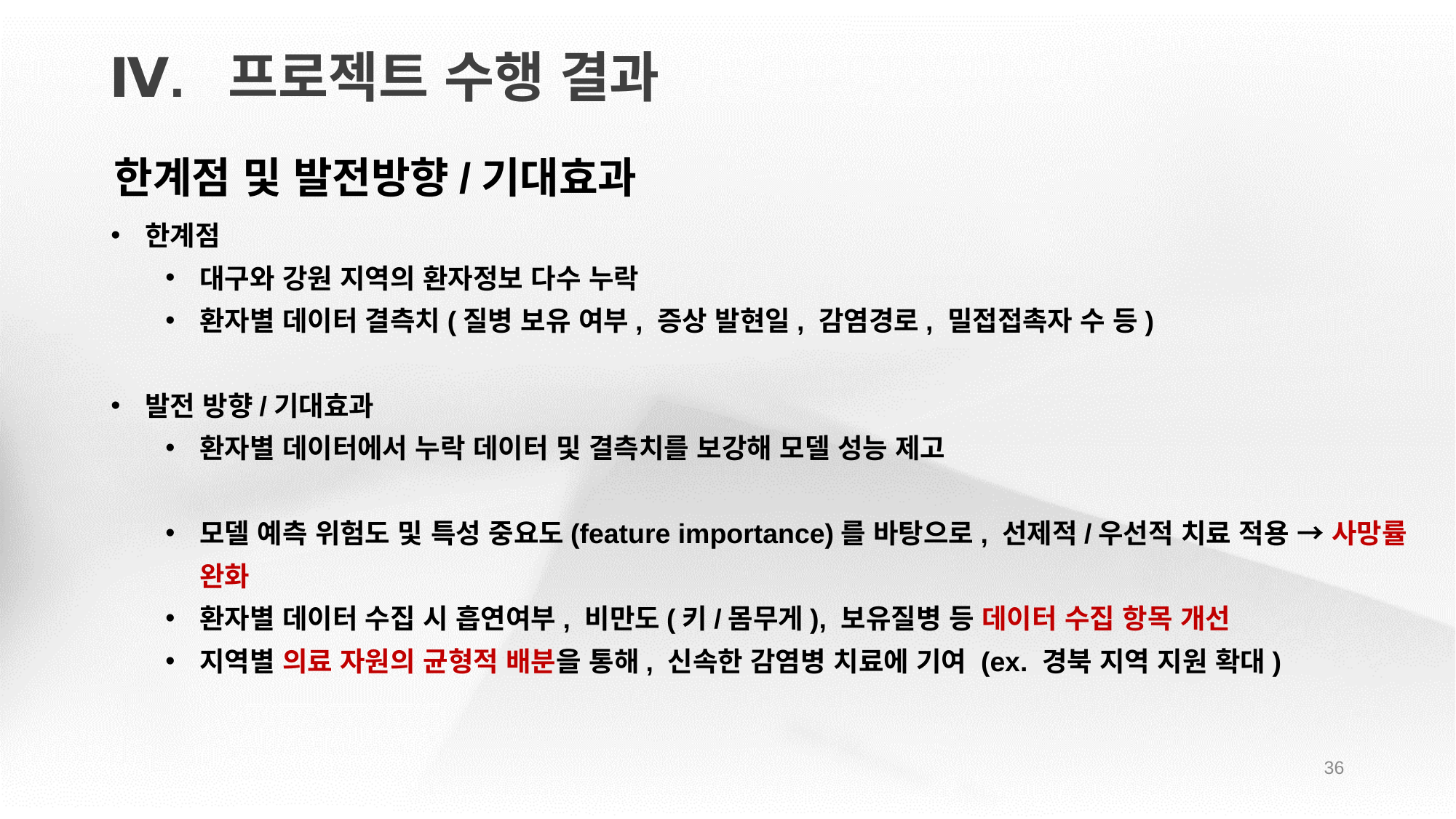

Ⅳ.  프로젝트 수행 결과
한계점 및 발전방향/기대효과
한계점
대구와 강원 지역의 환자정보 다수 누락
환자별 데이터 결측치(질병 보유 여부, 증상 발현일, 감염경로, 밀접접촉자 수 등)

발전 방향/기대효과
환자별 데이터에서 누락 데이터 및 결측치를 보강해 모델 성능 제고

모델 예측 위험도 및 특성 중요도(feature importance)를 바탕으로, 선제적/우선적 치료 적용 → 사망률 완화
환자별 데이터 수집 시 흡연여부, 비만도(키/몸무게), 보유질병 등 데이터 수집 항목 개선
지역별 의료 자원의 균형적 배분을 통해, 신속한 감염병 치료에 기여 (ex. 경북 지역 지원 확대)
36